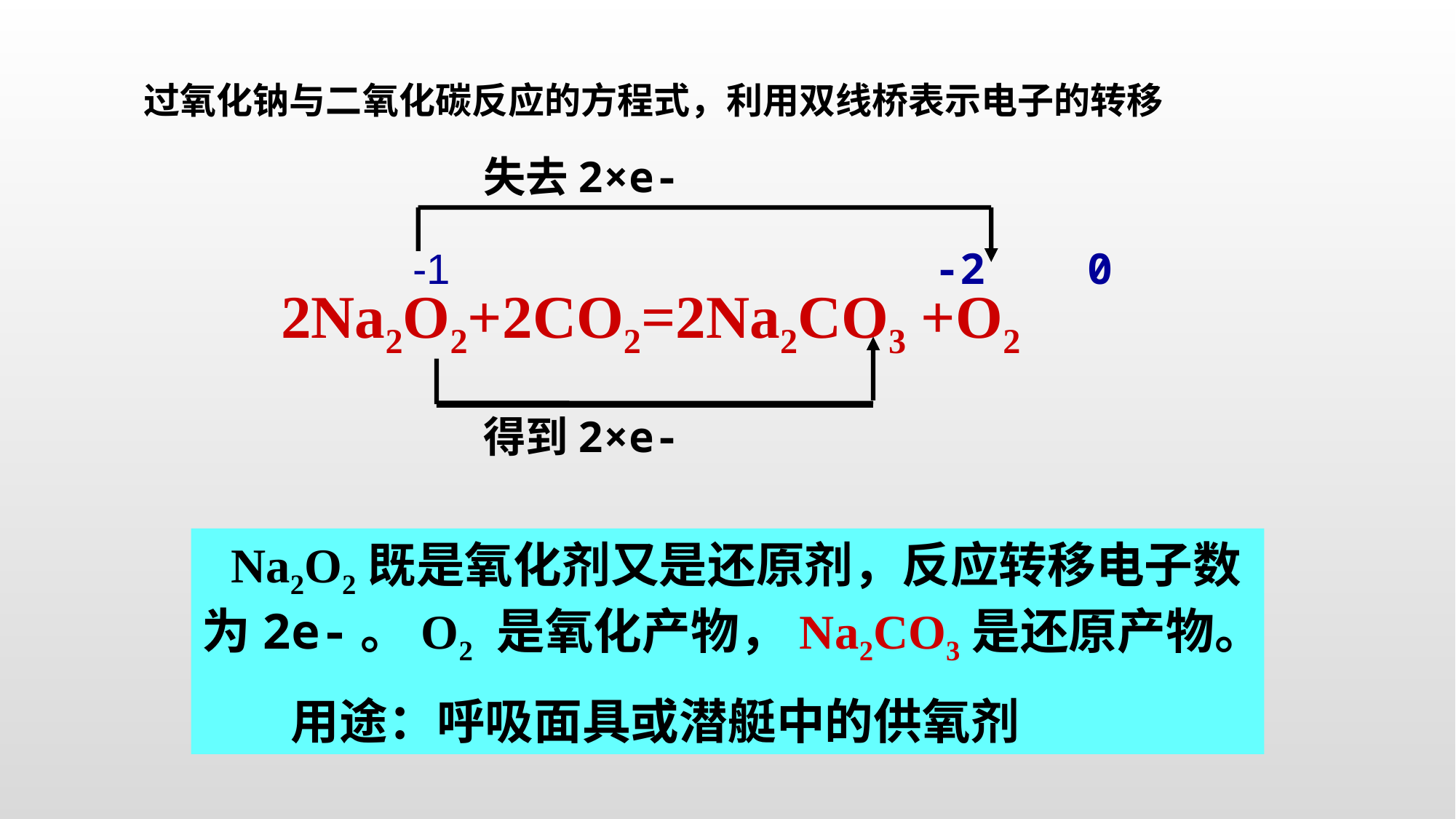

过氧化钠与二氧化碳反应的方程式，利用双线桥表示电子的转移
失去2×e-

    -1                   -2    0
2Na2O2+2CO2=2Na2CO3 +O2

得到2×e-
 Na2O2既是氧化剂又是还原剂，反应转移电子数为2e-。O2 是氧化产物，Na2CO3是还原产物。
       用途：呼吸面具或潜艇中的供氧剂